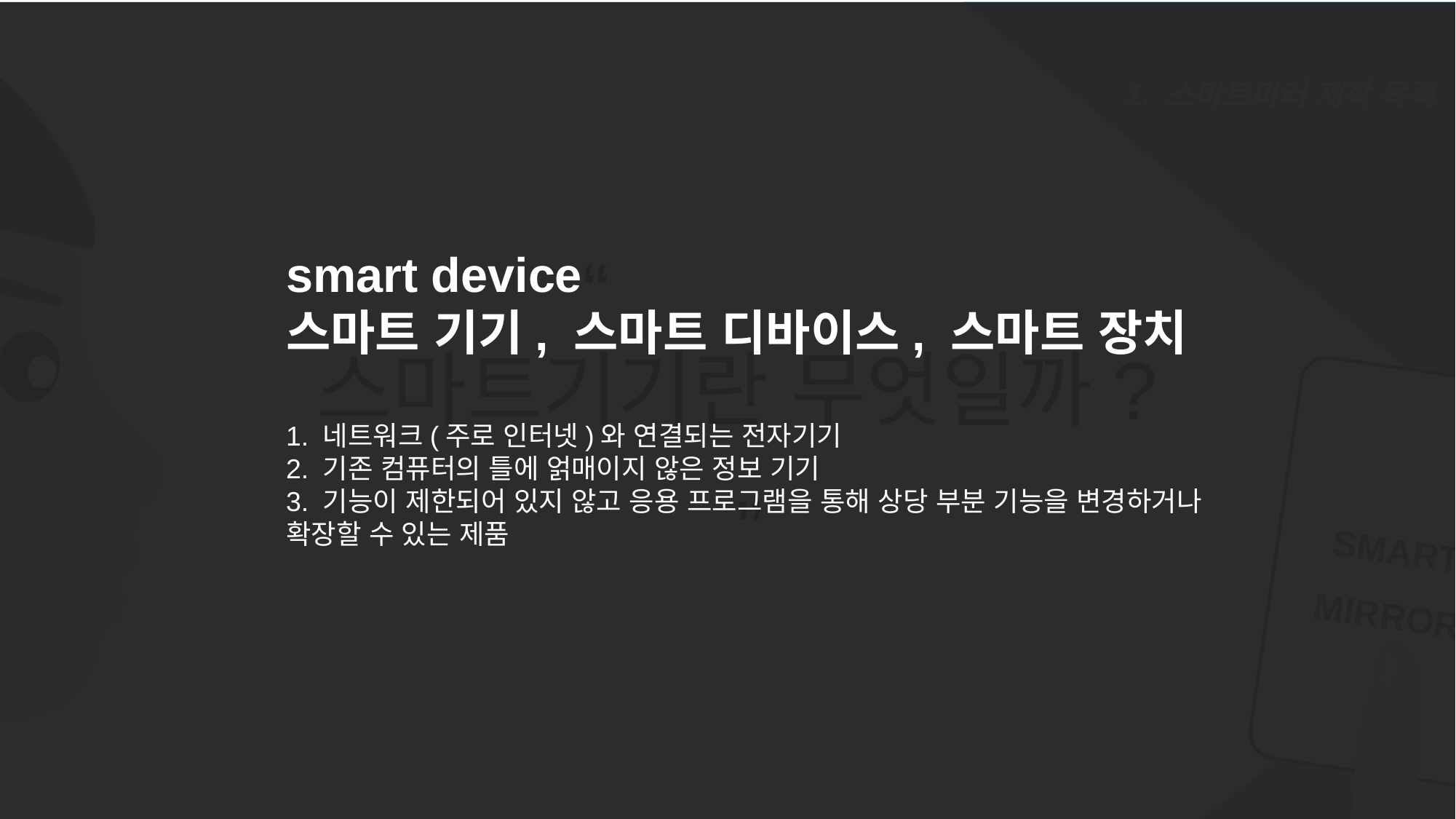

1. 스마트미러 제작 목적
               “
스마트기기란 무엇일까?

smart device
스마트 기기, 스마트 디바이스, 스마트 장치

1. 네트워크(주로 인터넷)와 연결되는 전자기기
2. 기존 컴퓨터의 틀에 얽매이지 않은 정보 기기
3. 기능이 제한되어 있지 않고 응용 프로그램을 통해 상당 부분 기능을 변경하거나 확장할 수 있는 제품
SMART
MIRROR

 ”